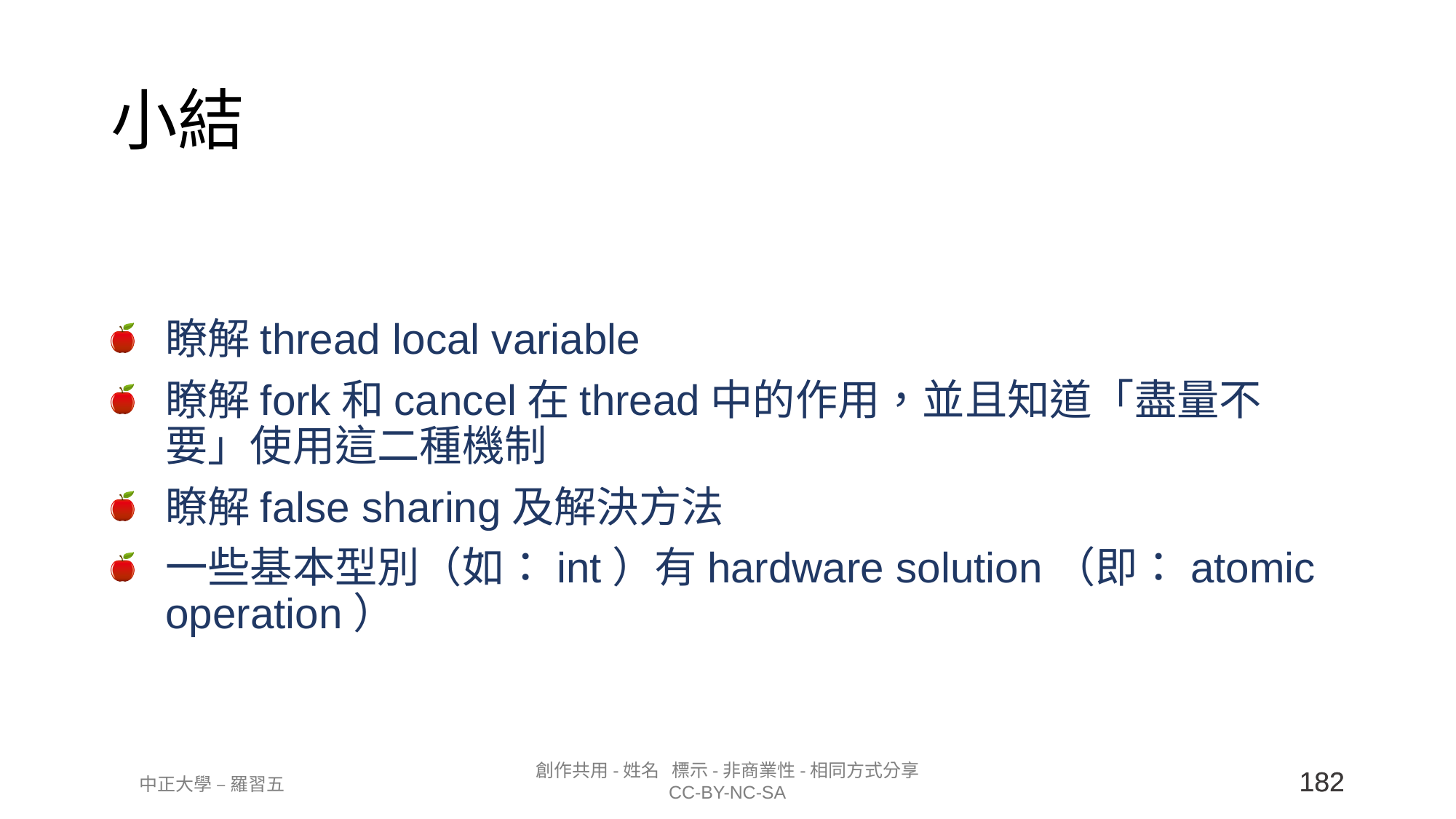

# 小結
瞭解thread local variable
瞭解fork和cancel在thread中的作用，並且知道「盡量不要」使用這二種機制
瞭解false sharing及解決方法
一些基本型別（如：int）有hardware solution（即：atomic operation）